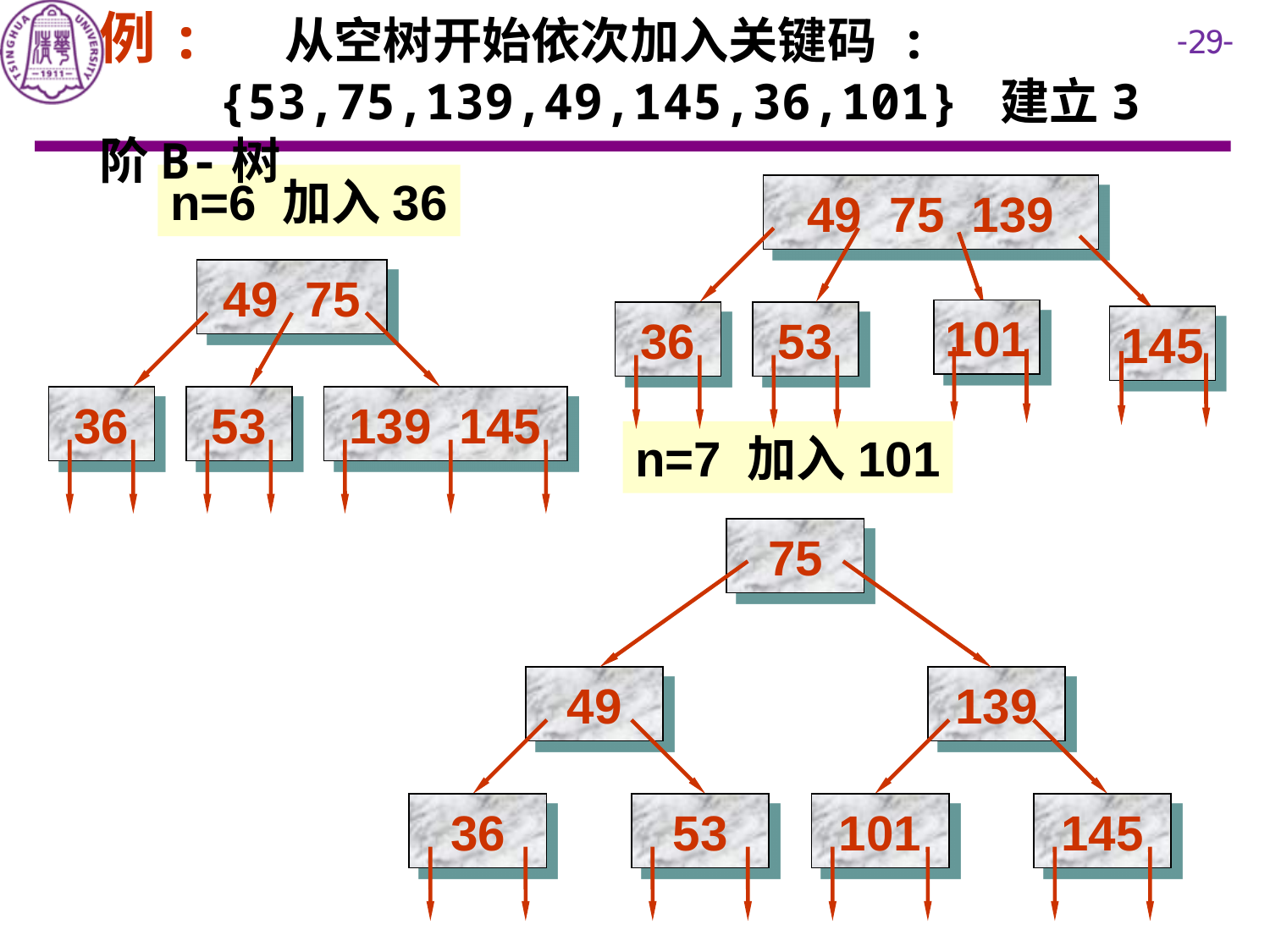

例:  从空树开始依次加入关键码 :
    {53,75,139,49,145,36,101} 建立3 阶B-树
n=6 加入36
49  75  139

101
36
53
145

49  75

36
53
139  145

n=7 加入101
75

49
139

36
53
101
145